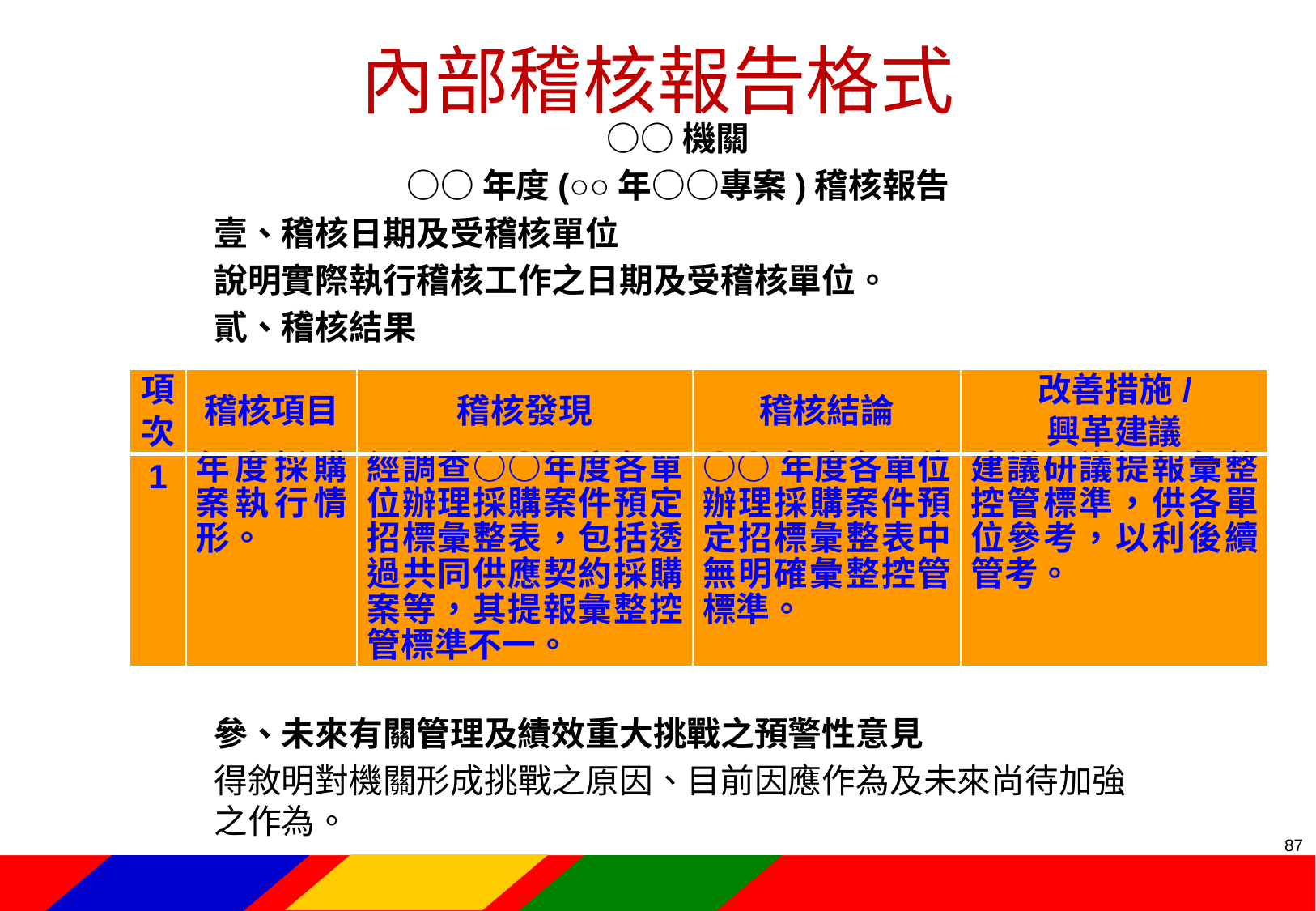

# 內部稽核報告格式
○○機關
○○年度(○○年○○專案)稽核報告
壹、稽核日期及受稽核單位
說明實際執行稽核工作之日期及受稽核單位。
貳、稽核結果

參、未來有關管理及績效重大挑戰之預警性意見
得敘明對機關形成挑戰之原因、目前因應作為及未來尚待加強之作為。

| 項次 | 稽核項目 | 稽核發現 | 稽核結論 | 改善措施/ 興革建議 |
| --- | --- | --- | --- | --- |
| 1 | 年度採購案執行情形。 | 經調查○○年度各單位辦理採購案件預定招標彙整表，包括透過共同供應契約採購案等，其提報彙整控管標準不一。 | ○○年度各單位辦理採購案件預定招標彙整表中無明確彙整控管標準。 | 建議研議提報彙整控管標準，供各單位參考，以利後續管考。 |
87